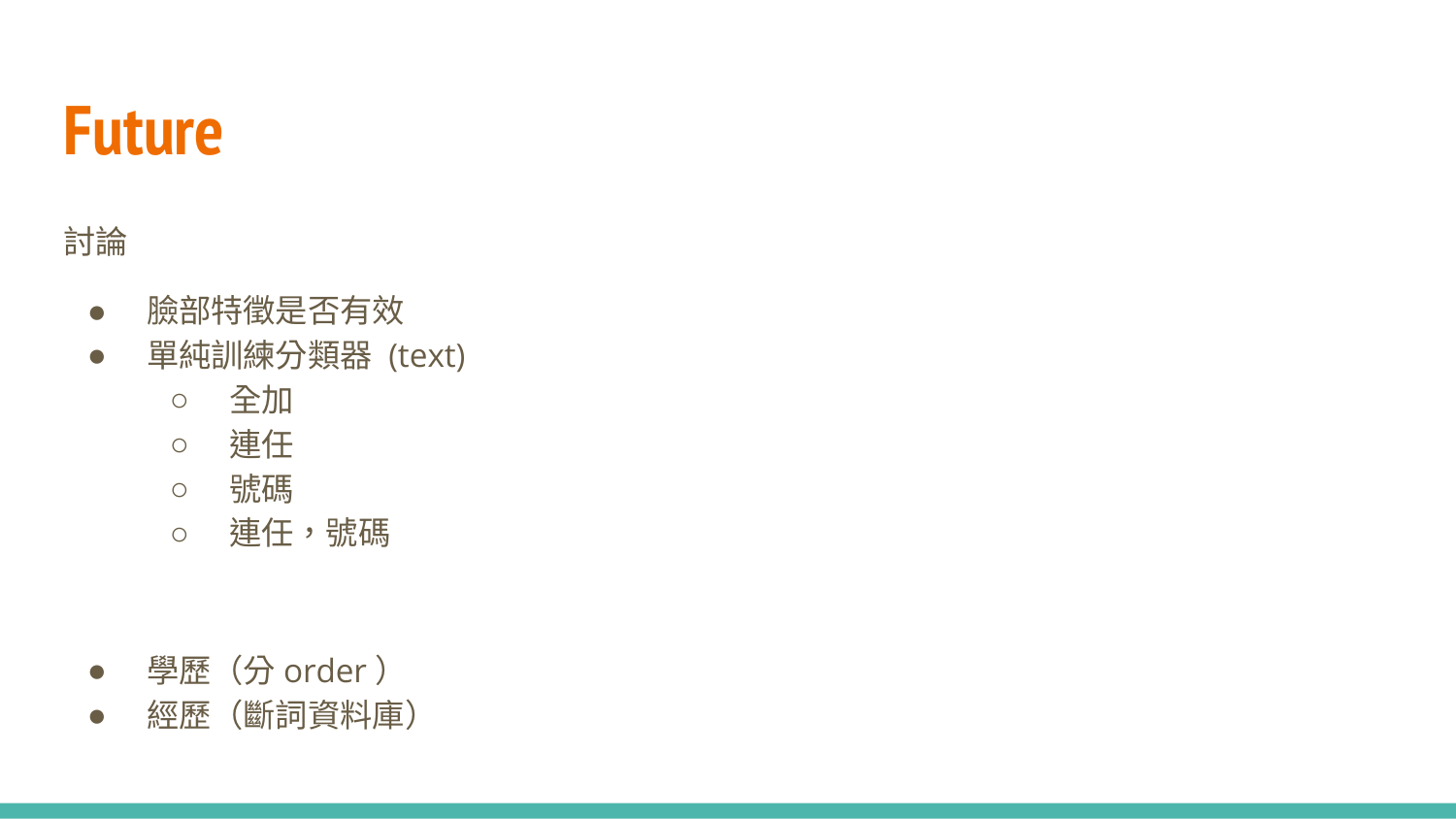

Future
討論
臉部特徵是否有效
單純訓練分類器 (text)
全加
連任
號碼
連任，號碼

學歷（分order）
經歷（斷詞資料庫）